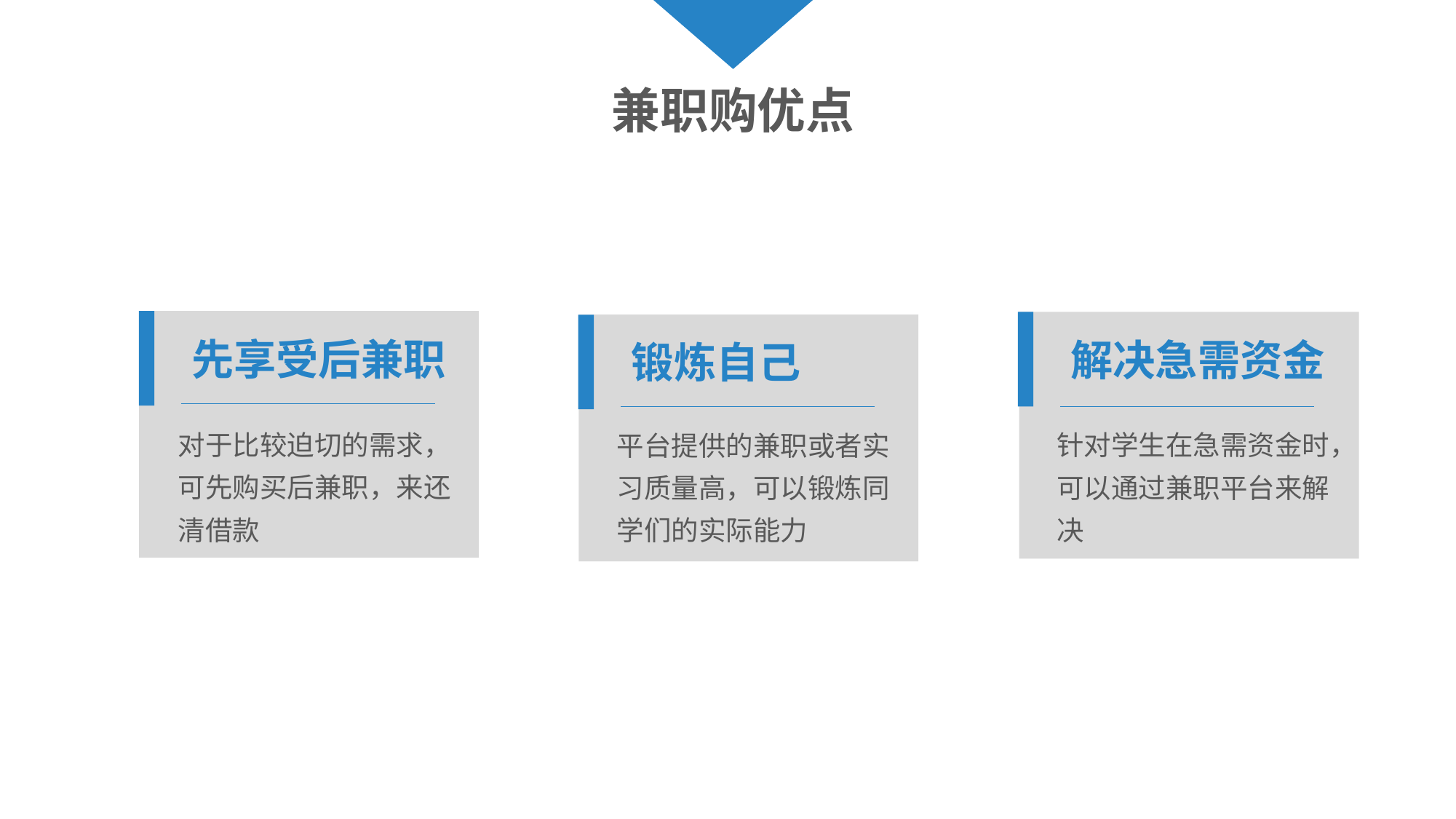

兼职购优点

先享受后兼职
解决急需资金
锻炼自己
对于比较迫切的需求，可先购买后兼职，来还清借款
针对学生在急需资金时，可以通过兼职平台来解决
平台提供的兼职或者实习质量高，可以锻炼同学们的实际能力